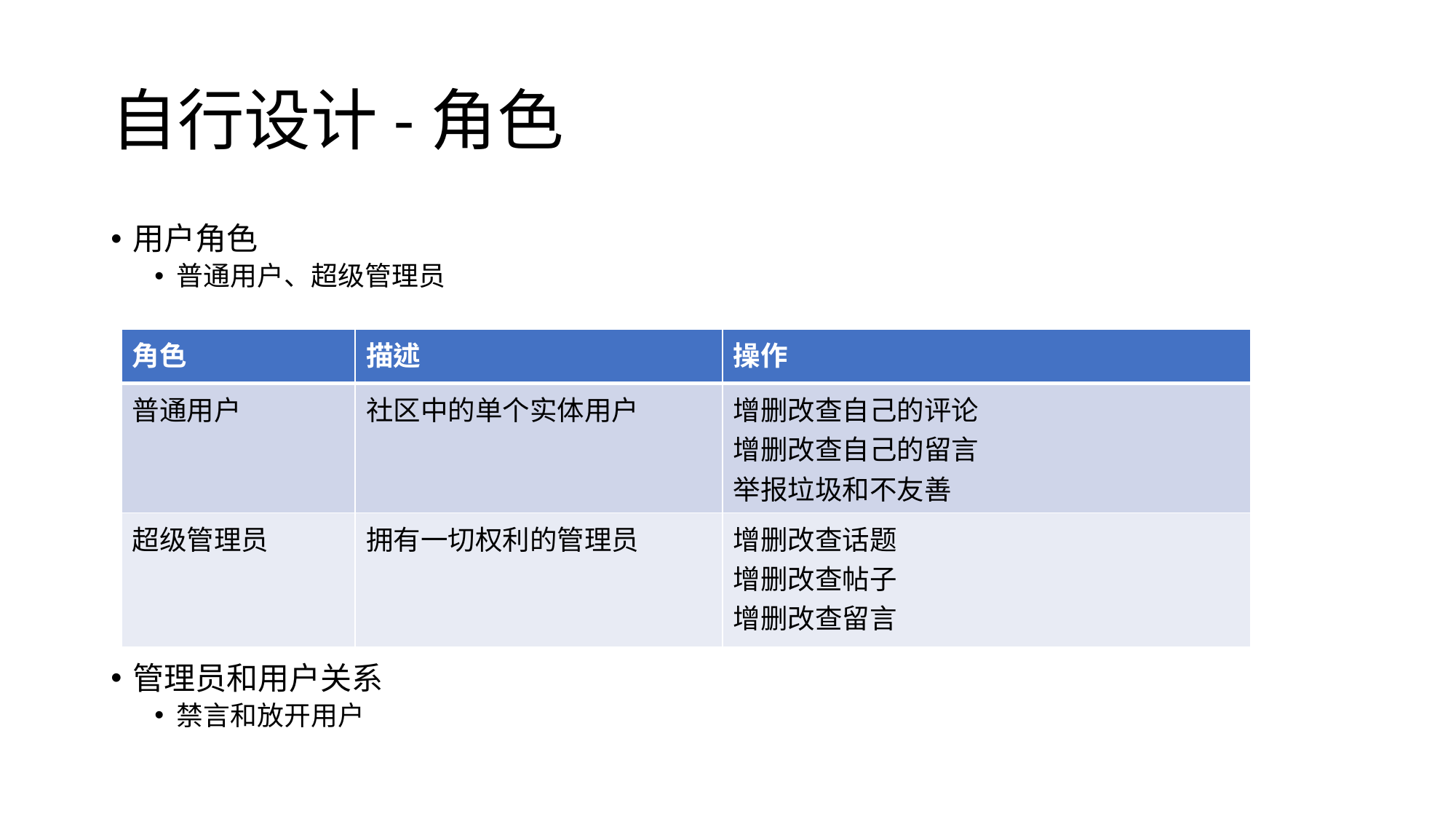

# 自行设计-角色
用户角色
普通用户、超级管理员

管理员和用户关系
禁言和放开用户

| 角色 | 描述 | 操作 |
| --- | --- | --- |
| 普通用户 | 社区中的单个实体用户 | 增删改查自己的评论 增删改查自己的留言 举报垃圾和不友善 |
| 超级管理员 | 拥有一切权利的管理员 | 增删改查话题 增删改查帖子 增删改查留言 |